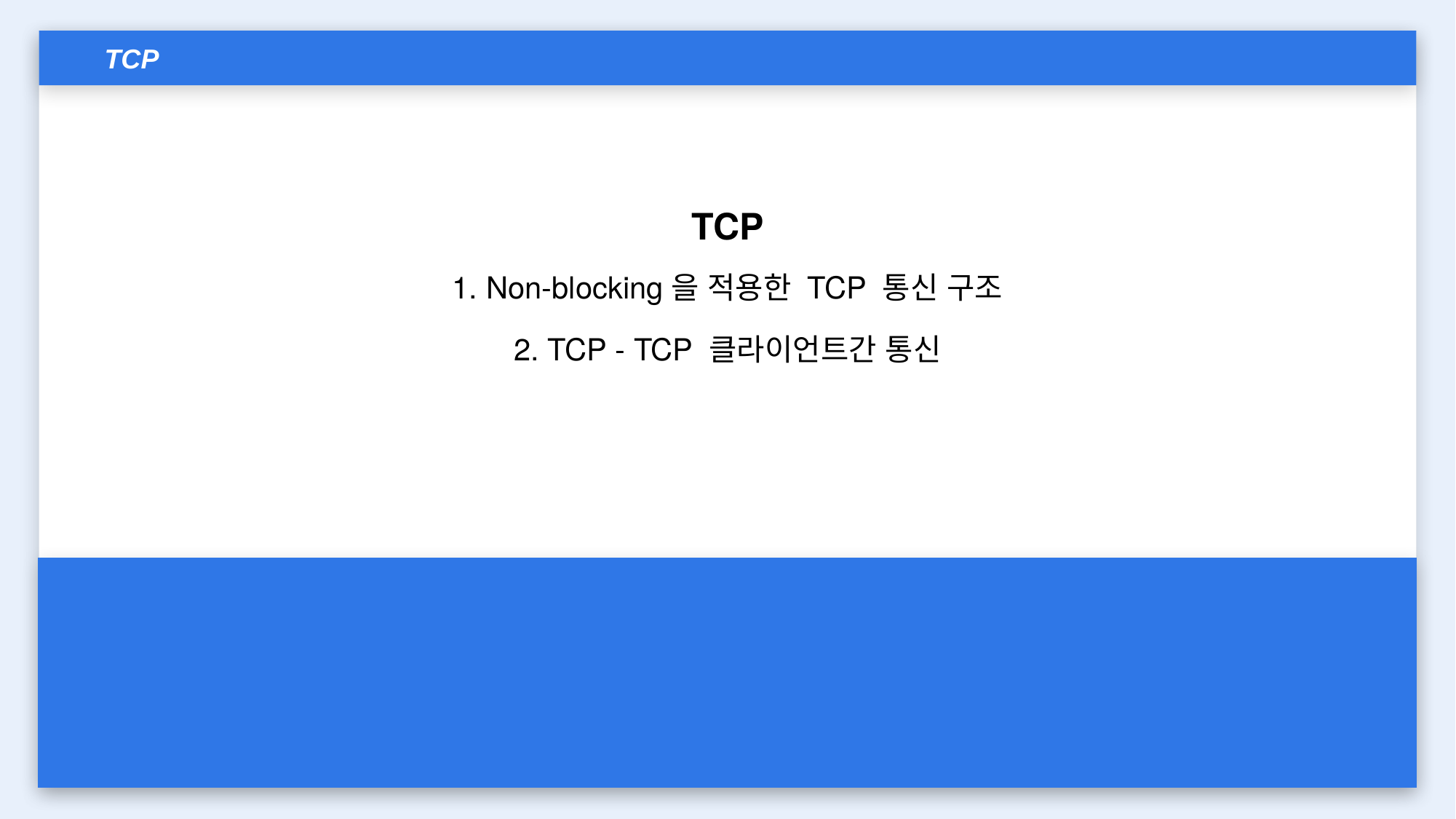

TCP

TCP
1. Non-blocking을 적용한 TCP 통신 구조
2. TCP - TCP 클라이언트간 통신